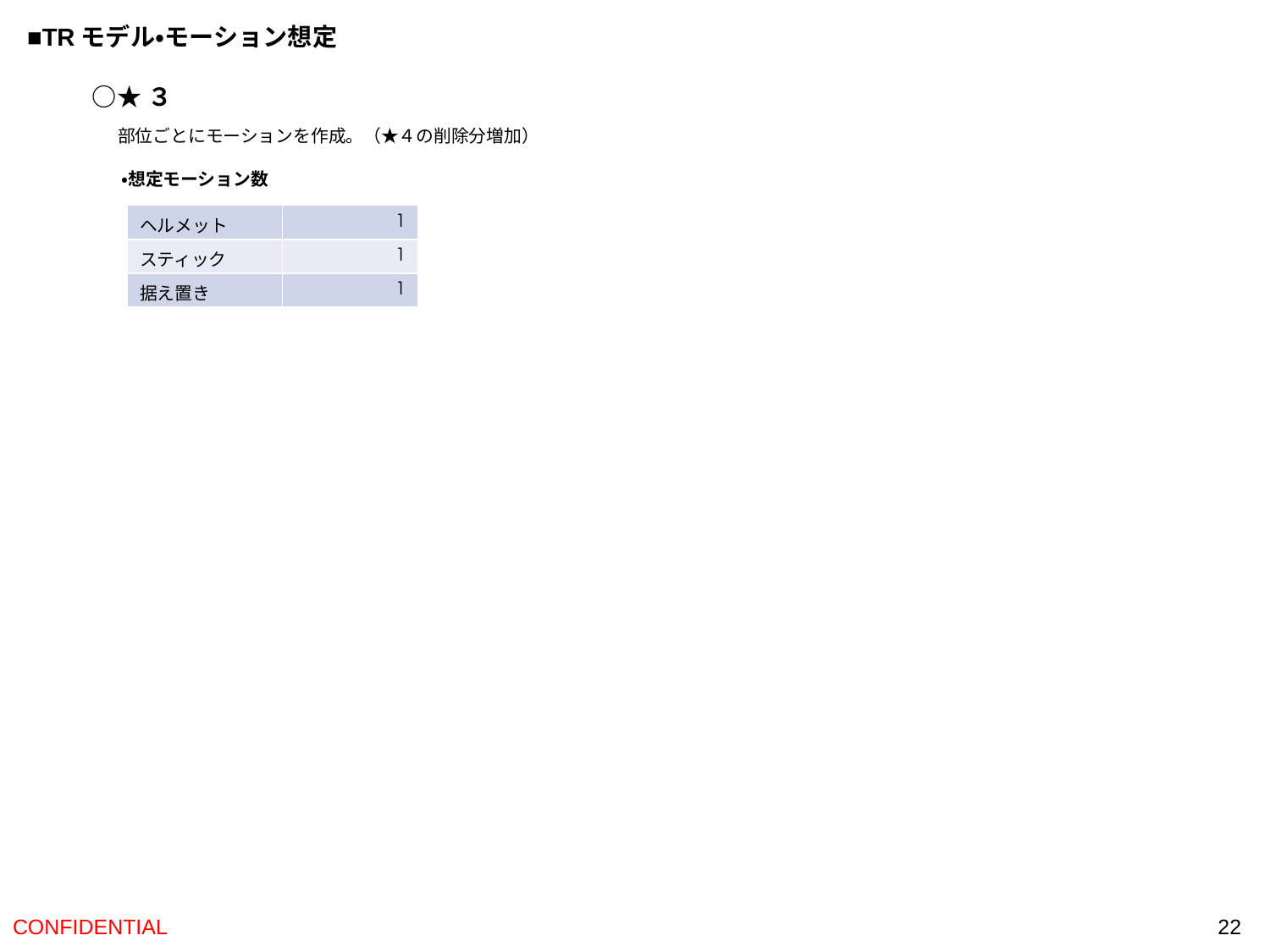

■TRモデル・モーション想定
○★３
部位ごとにモーションを作成。（★４の削除分増加）
・想定モーション数
| ヘルメット | 1 |
| --- | --- |
| スティック | 1 |
| 据え置き | 1 |
22
CONFIDENTIAL